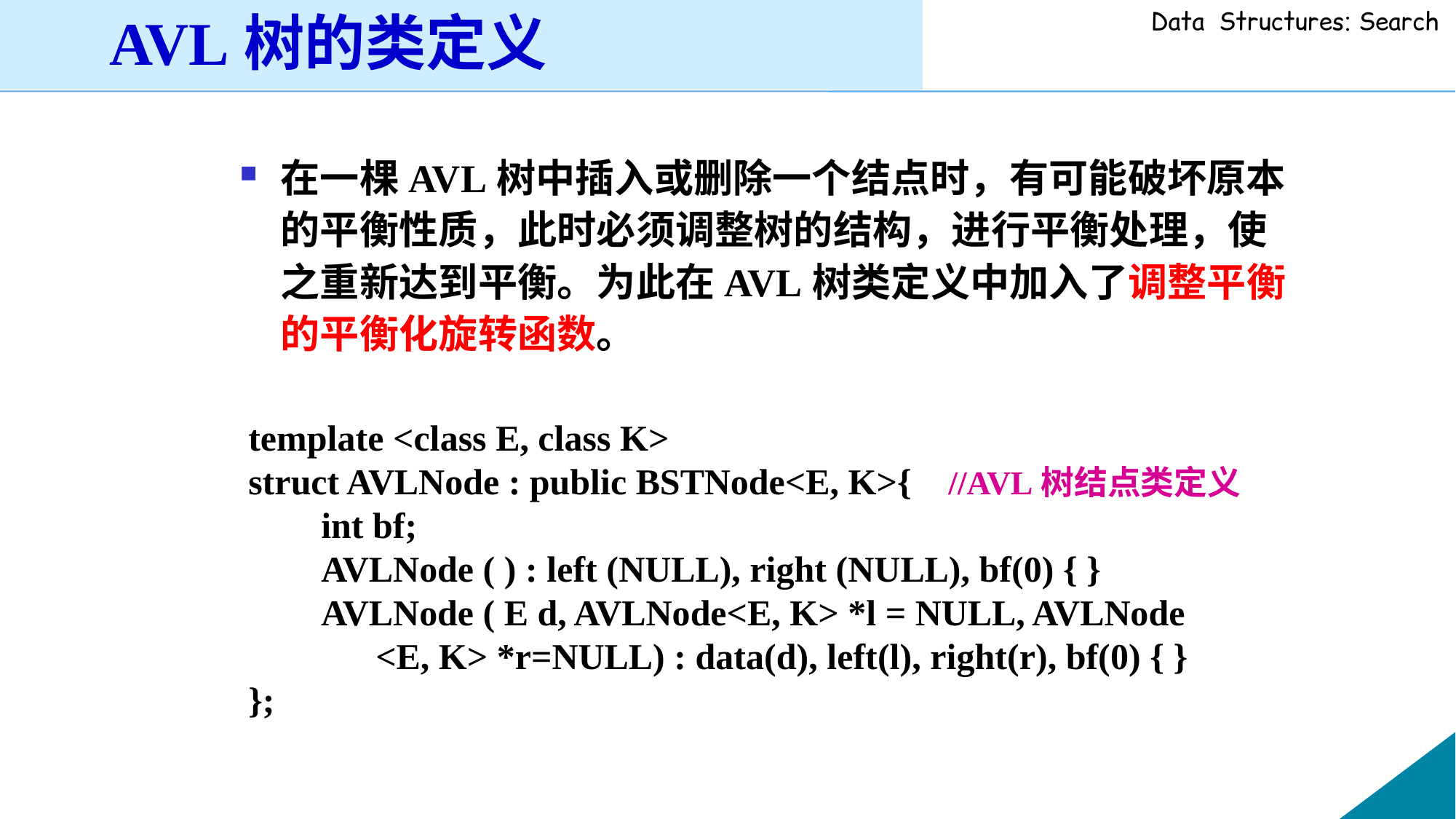

AVL树的类定义
在一棵AVL树中插入或删除一个结点时，有可能破坏原本的平衡性质，此时必须调整树的结构，进行平衡处理，使之重新达到平衡。为此在AVL树类定义中加入了调整平衡的平衡化旋转函数。
template <class E, class K>
struct AVLNode : public BSTNode<E, K>{    //AVL树结点类定义
        int bf;
        AVLNode ( ) : left (NULL), right (NULL), bf(0) { }
        AVLNode ( E d, AVLNode<E, K> *l = NULL, AVLNode
              <E, K> *r=NULL) : data(d), left(l), right(r), bf(0) { }
};